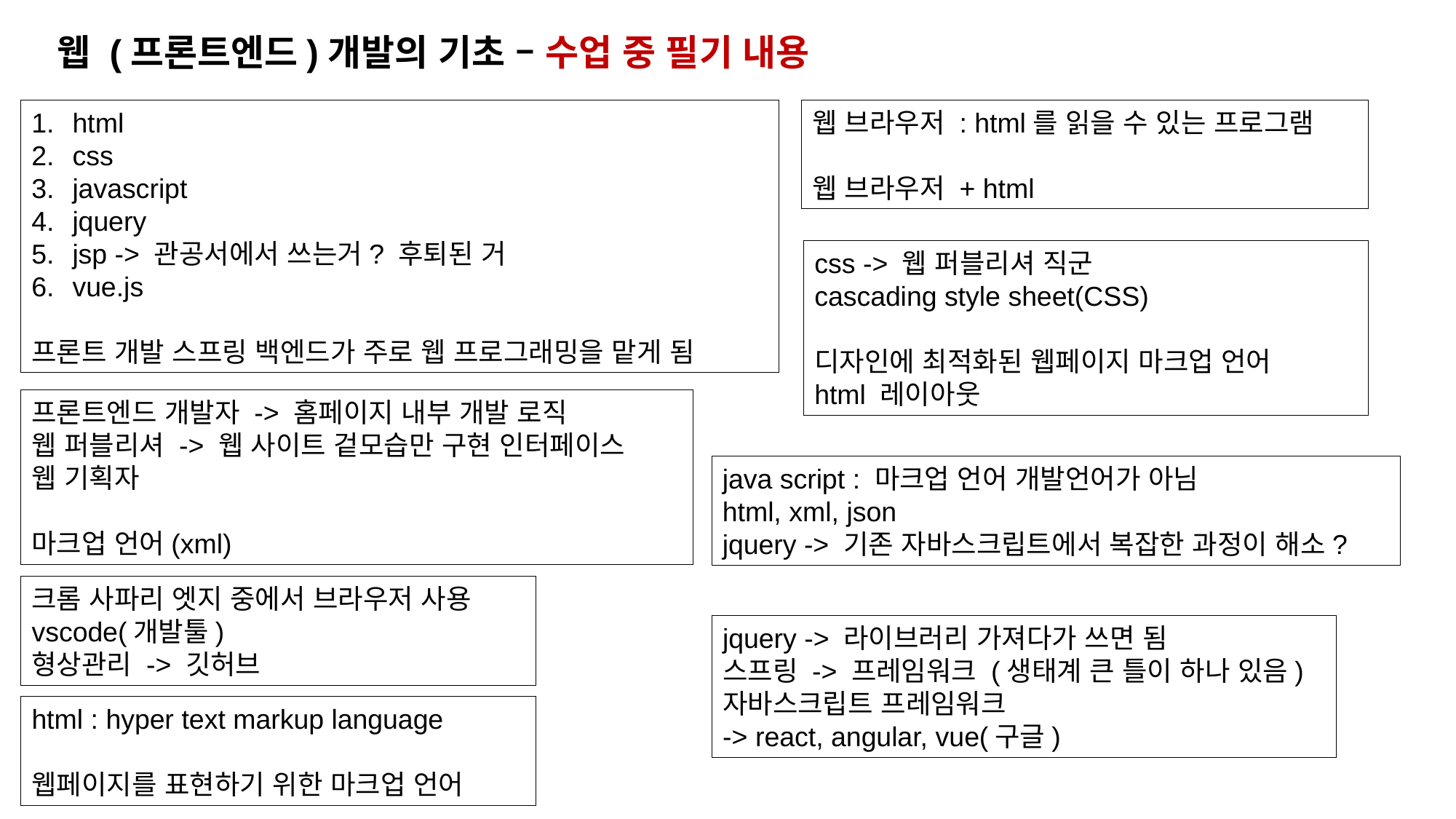

웹 (프론트엔드)개발의 기초 – 수업 중 필기 내용
html
css
javascript
jquery
jsp -> 관공서에서 쓰는거? 후퇴된 거
vue.js

프론트 개발 스프링 백엔드가 주로 웹 프로그래밍을 맡게 됨
웹 브라우저 : html를 읽을 수 있는 프로그램

웹 브라우저 + html
css -> 웹 퍼블리셔 직군
cascading style sheet(CSS)

디자인에 최적화된 웹페이지 마크업 언어
html 레이아웃
프론트엔드 개발자 -> 홈페이지 내부 개발 로직
웹 퍼블리셔 -> 웹 사이트 겉모습만 구현 인터페이스
웹 기획자

마크업 언어(xml)
java script : 마크업 언어 개발언어가 아님
html, xml, json
jquery -> 기존 자바스크립트에서 복잡한 과정이 해소?
크롬 사파리 엣지 중에서 브라우저 사용
vscode(개발툴)
형상관리 -> 깃허브
jquery -> 라이브러리 가져다가 쓰면 됨
스프링 -> 프레임워크 (생태계 큰 틀이 하나 있음)
자바스크립트 프레임워크
-> react, angular, vue(구글)
html : hyper text markup language

웹페이지를 표현하기 위한 마크업 언어